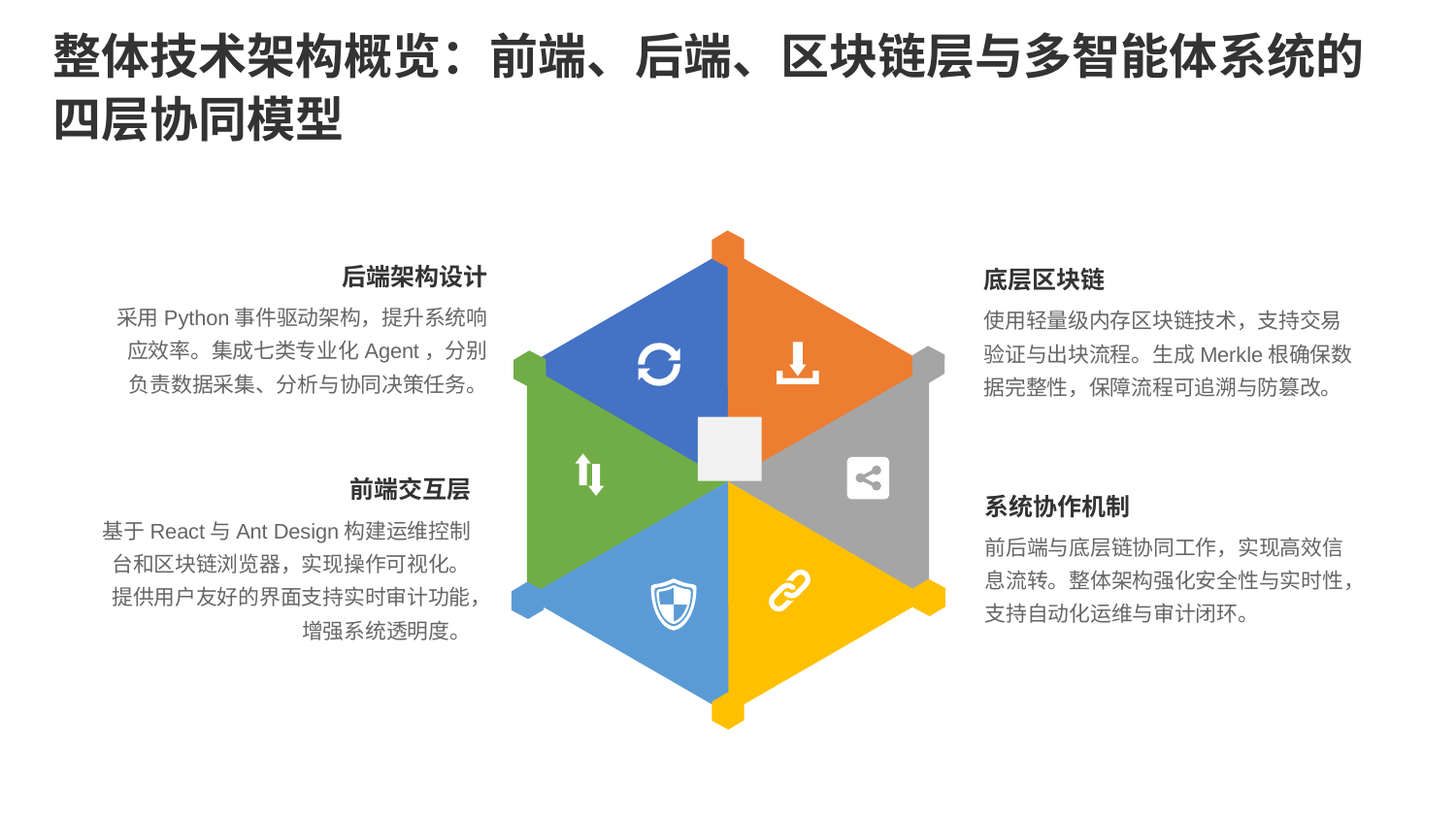

整体技术架构概览：前端、后端、区块链层与多智能体系统的四层协同模型

后端架构设计
底层区块链

采用Python事件驱动架构，提升系统响应效率。集成七类专业化Agent，分别负责数据采集、分析与协同决策任务。
使用轻量级内存区块链技术，支持交易验证与出块流程。生成Merkle根确保数据完整性，保障流程可追溯与防篡改。

前端交互层
系统协作机制
基于React与Ant Design构建运维控制台和区块链浏览器，实现操作可视化。提供用户友好的界面支持实时审计功能，增强系统透明度。
前后端与底层链协同工作，实现高效信息流转。整体架构强化安全性与实时性，支持自动化运维与审计闭环。